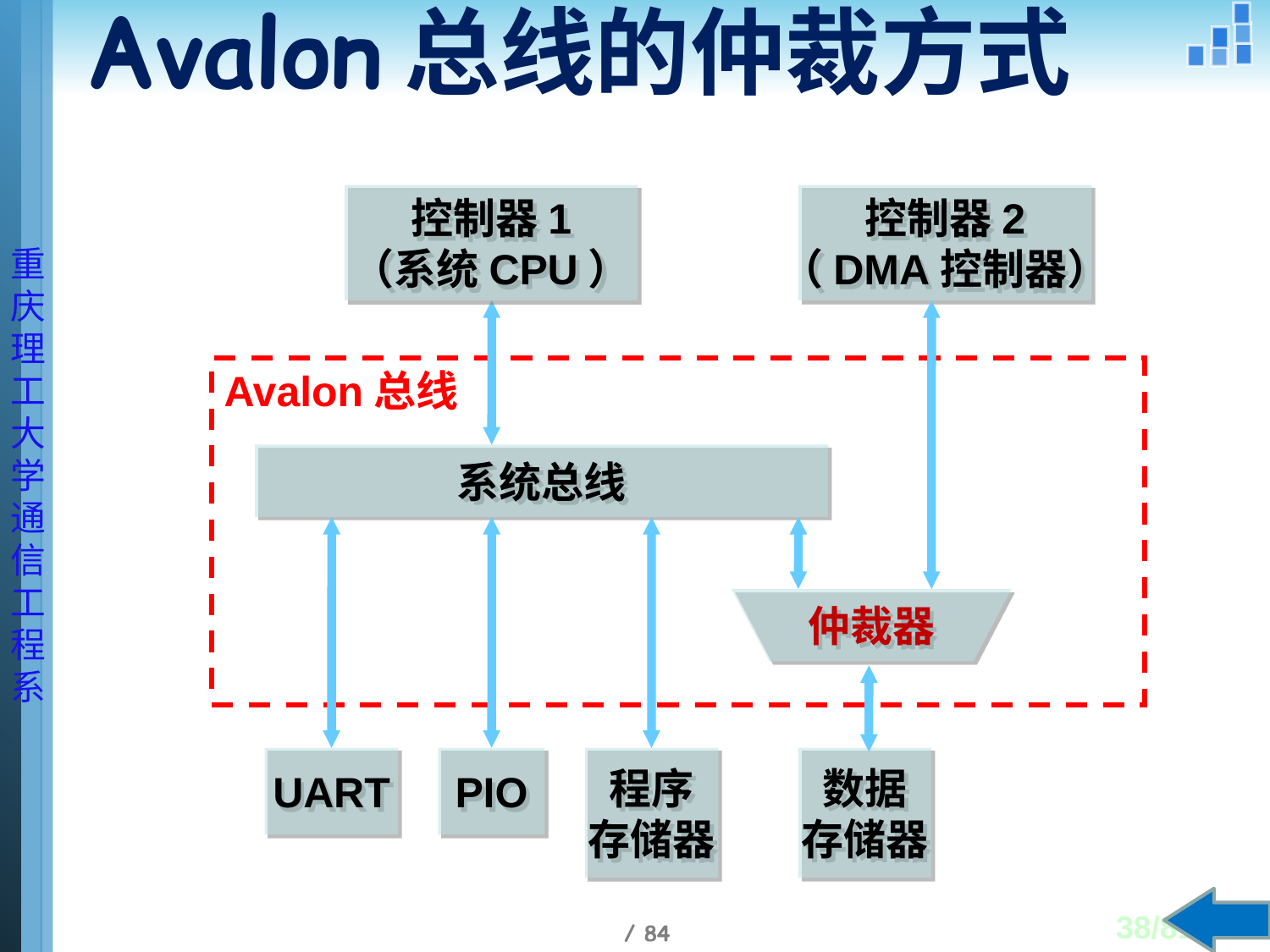

# Avalon总线的仲裁方式
控制器1
（系统CPU）
控制器2
（DMA控制器）

Avalon总线
系统总线

仲裁器

UART
PIO
程序
存储器
数据
存储器

38/81

38
/ 84